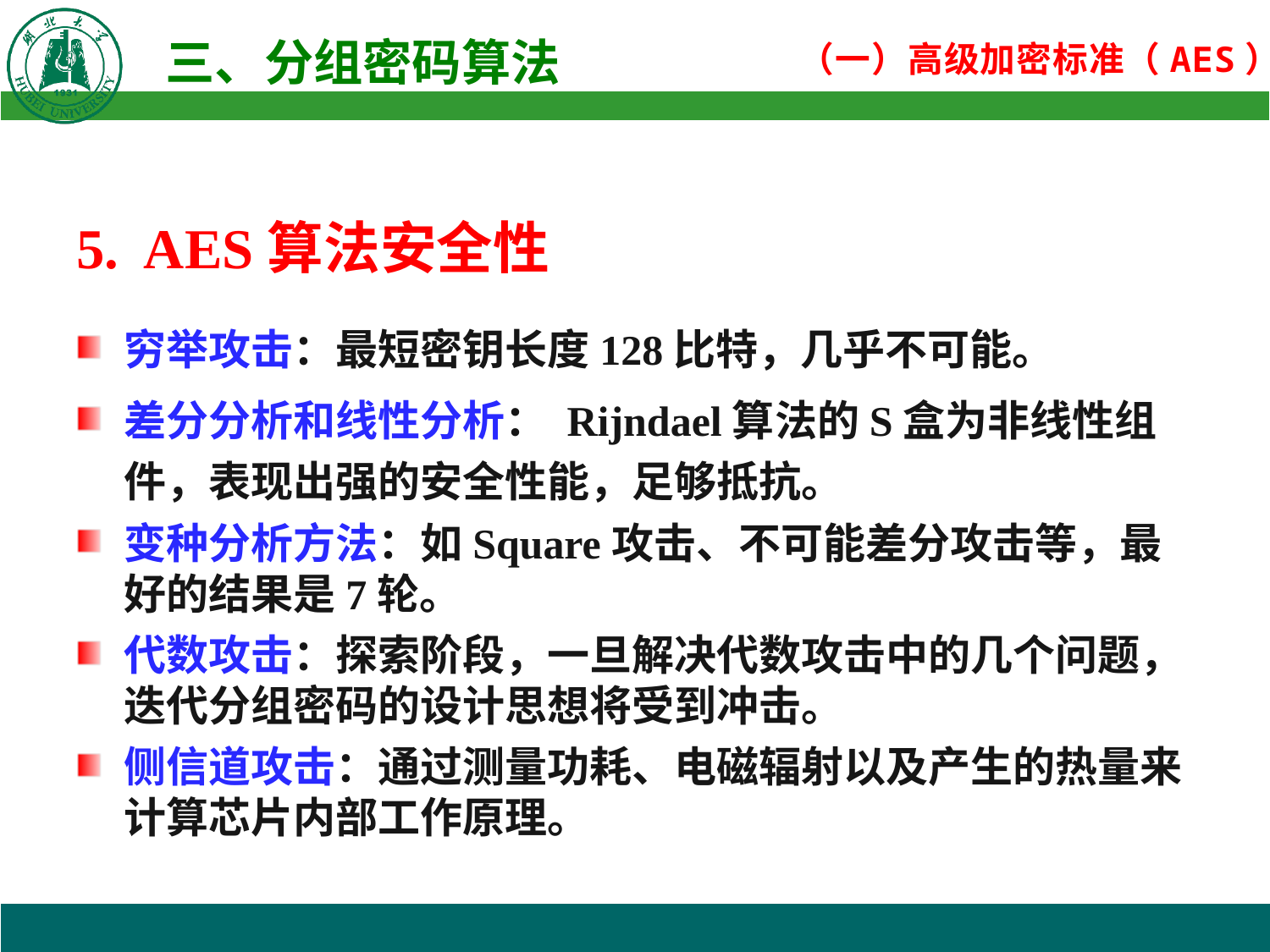

5.  AES算法安全性
穷举攻击：最短密钥长度128比特，几乎不可能。
差分分析和线性分析： Rijndael算法的S盒为非线性组件，表现出强的安全性能，足够抵抗。
变种分析方法：如Square攻击、不可能差分攻击等，最好的结果是7轮。
代数攻击：探索阶段，一旦解决代数攻击中的几个问题，迭代分组密码的设计思想将受到冲击。
侧信道攻击：通过测量功耗、电磁辐射以及产生的热量来计算芯片内部工作原理。